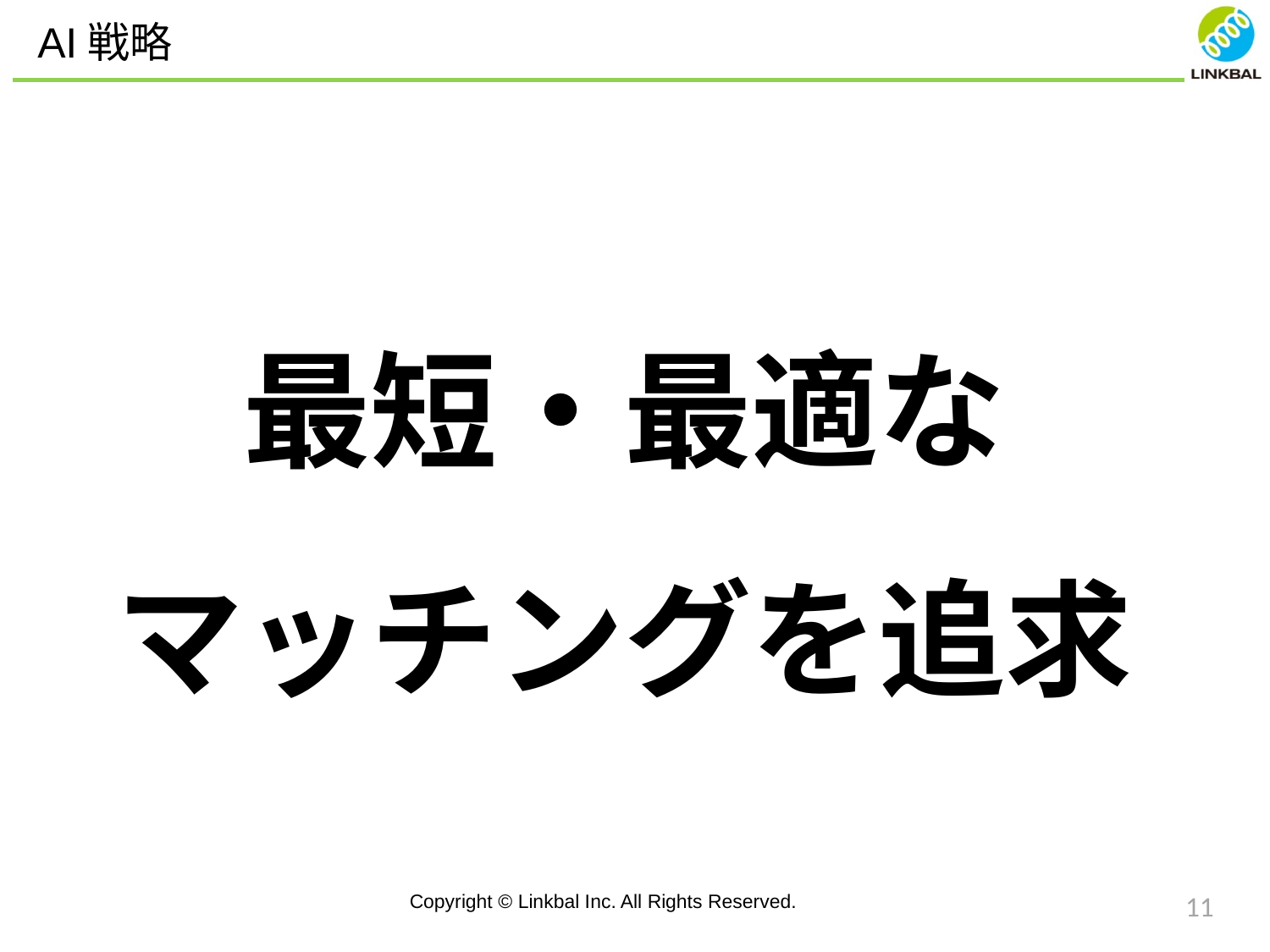

AI戦略
最短・最適な
マッチングを追求
Copyright © Linkbal Inc. All Rights Reserved.